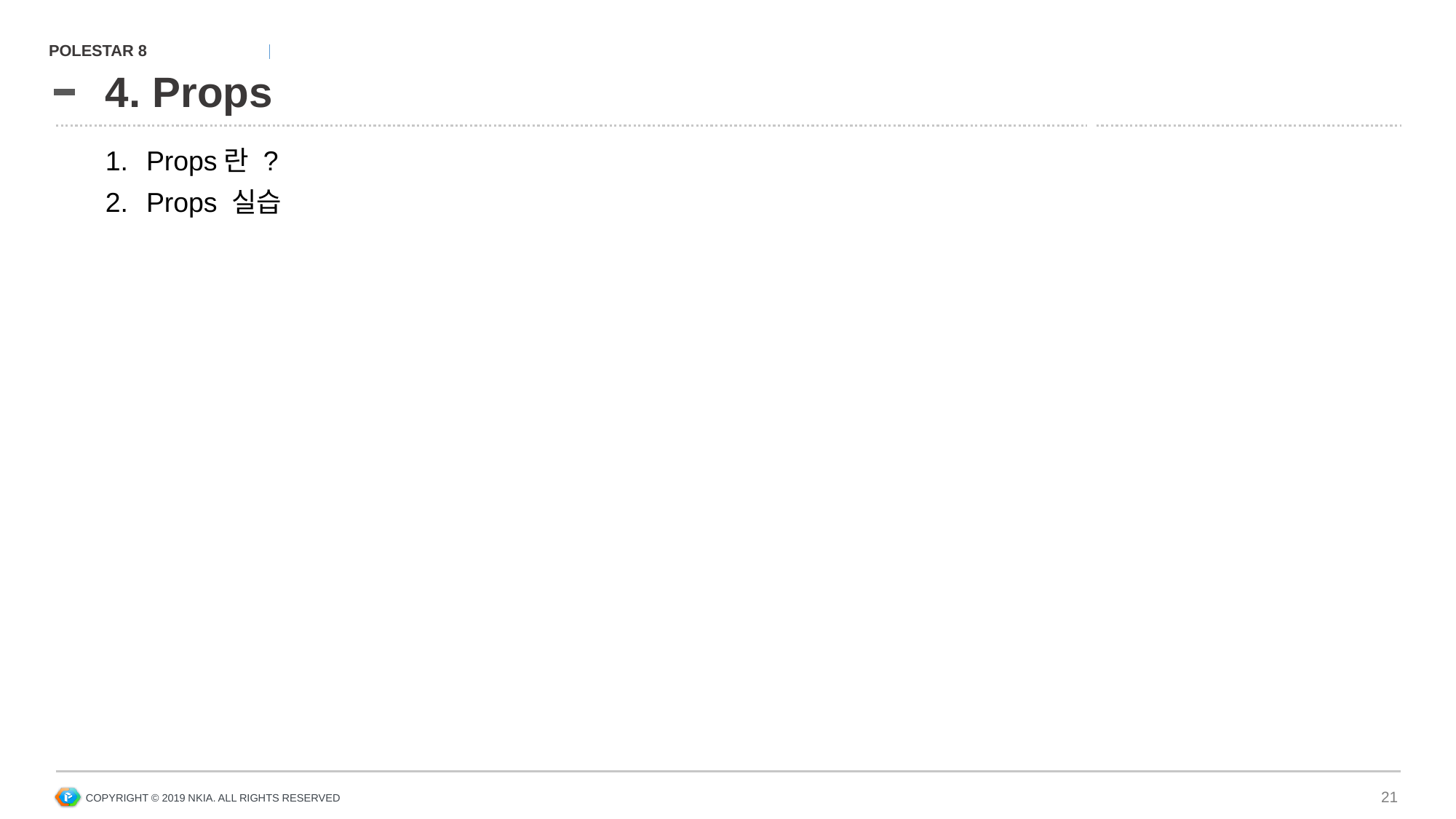

# 4. Props
Props란 ?
Props 실습